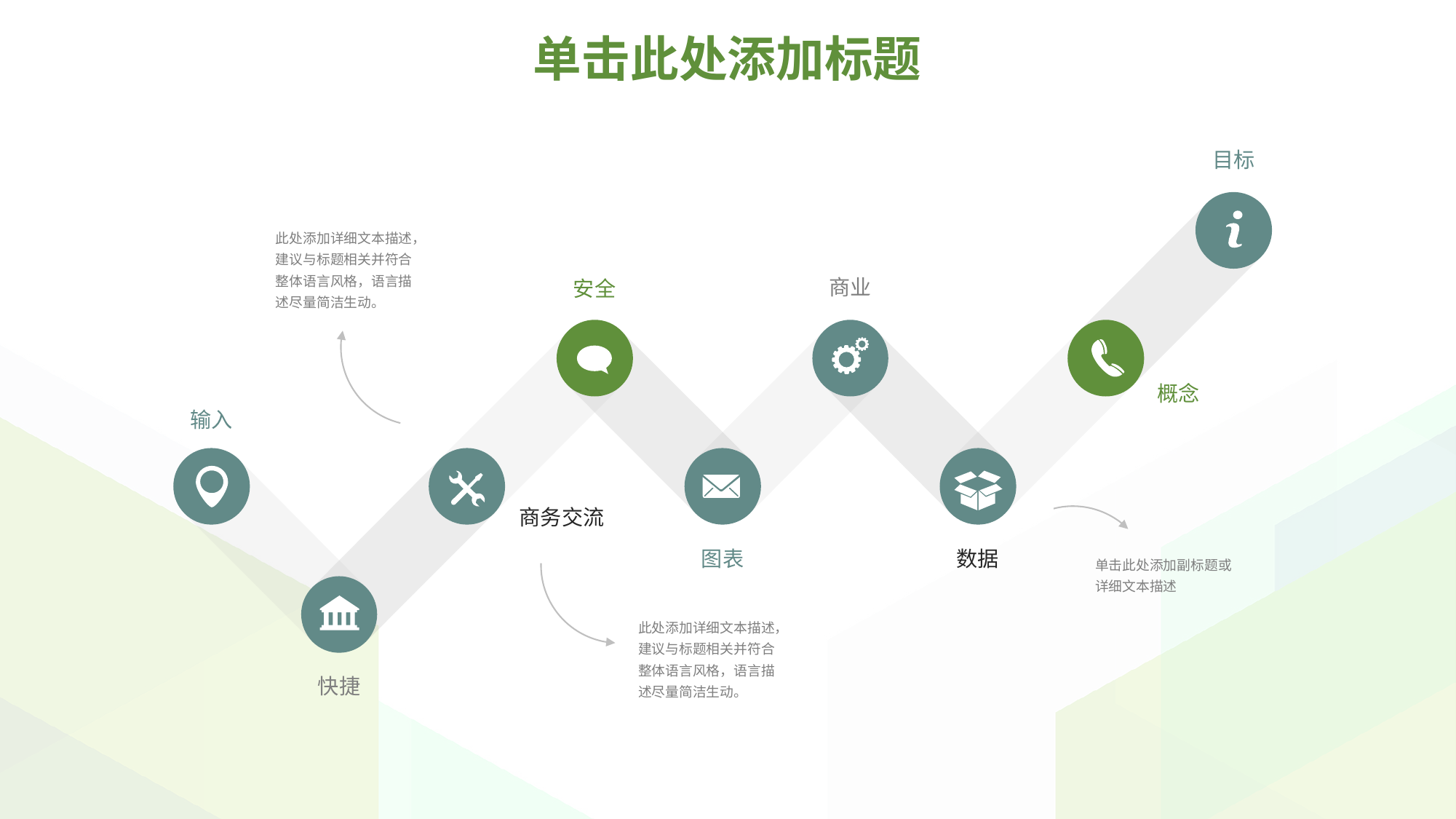

# 单击此处添加标题
目标

此处添加详细文本描述，建议与标题相关并符合整体语言风格，语言描述尽量简洁生动。

商业
安全

概念
输入

商务交流

图表
数据
单击此处添加副标题或详细文本描述

此处添加详细文本描述，建议与标题相关并符合整体语言风格，语言描述尽量简洁生动。
快捷